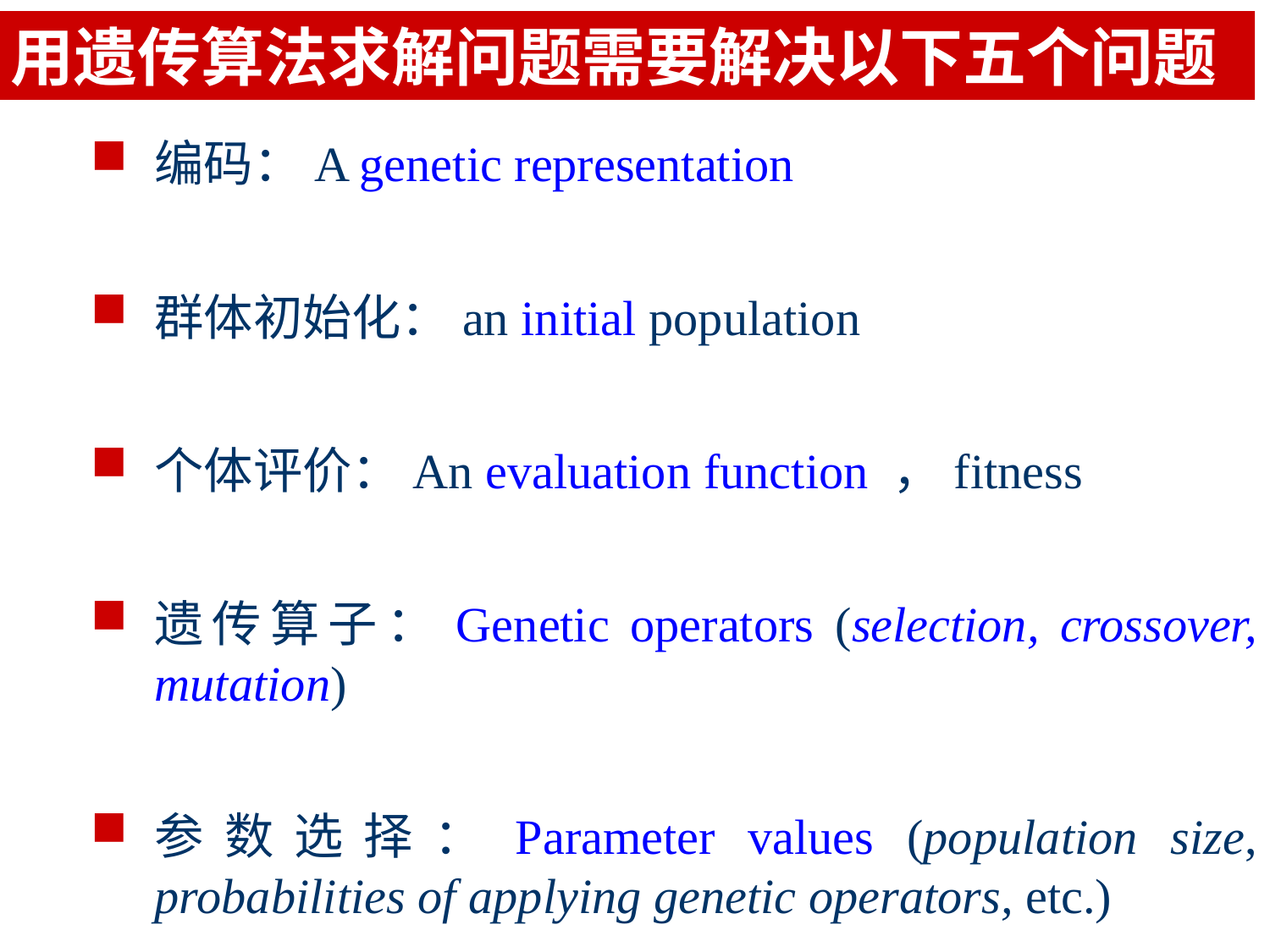

用遗传算法求解问题需要解决以下五个问题
编码：A genetic representation

群体初始化：an initial population

个体评价：An evaluation function ，fitness

遗传算子：Genetic operators (selection, crossover, mutation)

参数选择：Parameter values (population size, probabilities of applying genetic operators, etc.)